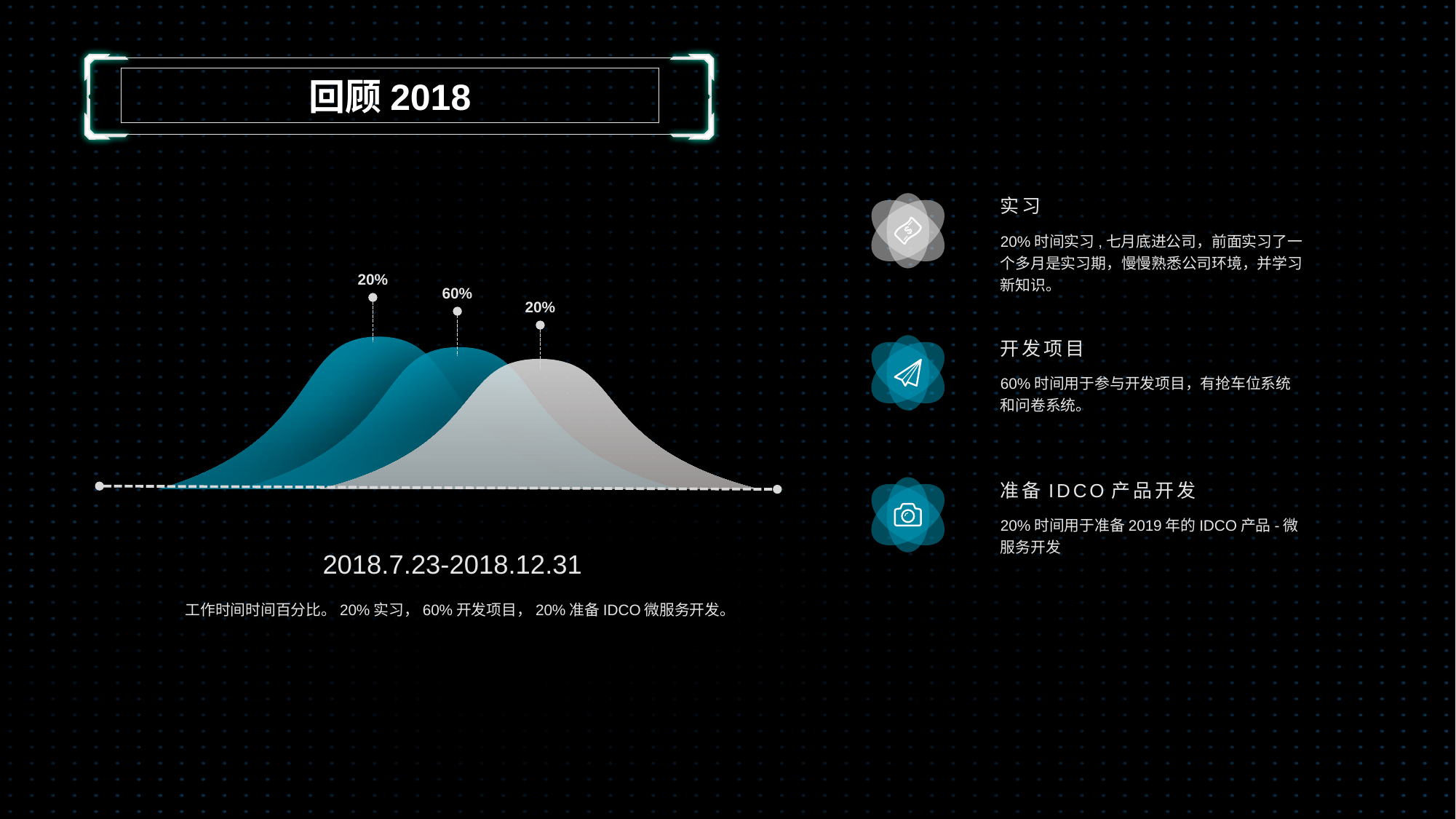

回顾2018
实习
20%时间实习,七月底进公司，前面实习了一个多月是实习期，慢慢熟悉公司环境，并学习新知识。

20%
60%
20%
开发项目
60%时间用于参与开发项目，有抢车位系统和问卷系统。

准备IDCO产品开发
20%时间用于准备2019年的IDCO产品-微服务开发

2018.7.23-2018.12.31
工作时间时间百分比。20%实习，60%开发项目，20%准备IDCO微服务开发。